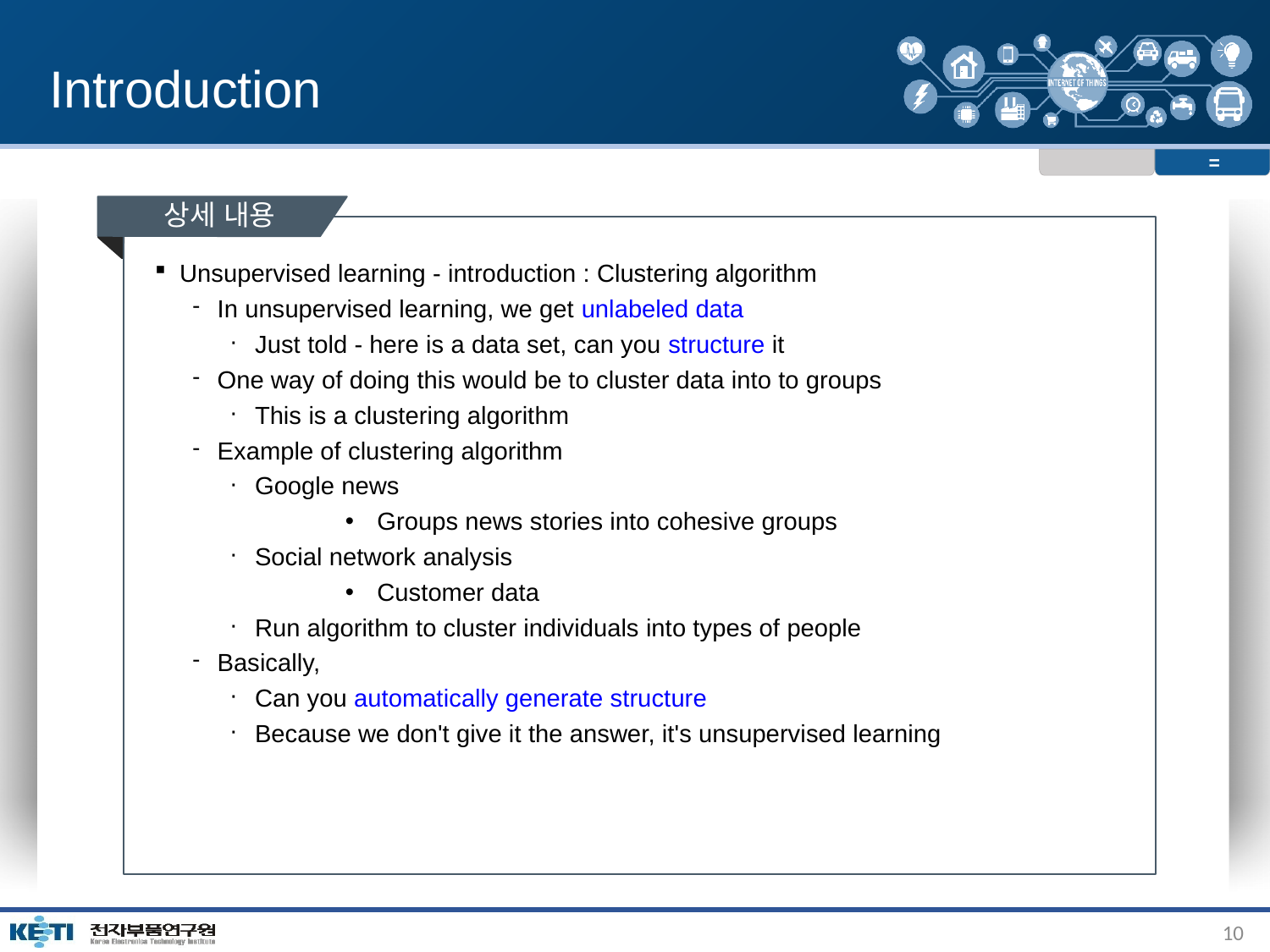

# Introduction
=
상세 내용

Unsupervised learning - introduction : Clustering algorithm
In unsupervised learning, we get unlabeled data
Just told - here is a data set, can you structure it
One way of doing this would be to cluster data into to groups
This is a clustering algorithm
Example of clustering algorithm
Google news
Groups news stories into cohesive groups
Social network analysis
Customer data
Run algorithm to cluster individuals into types of people
Basically,
Can you automatically generate structure
Because we don't give it the answer, it's unsupervised learning

10